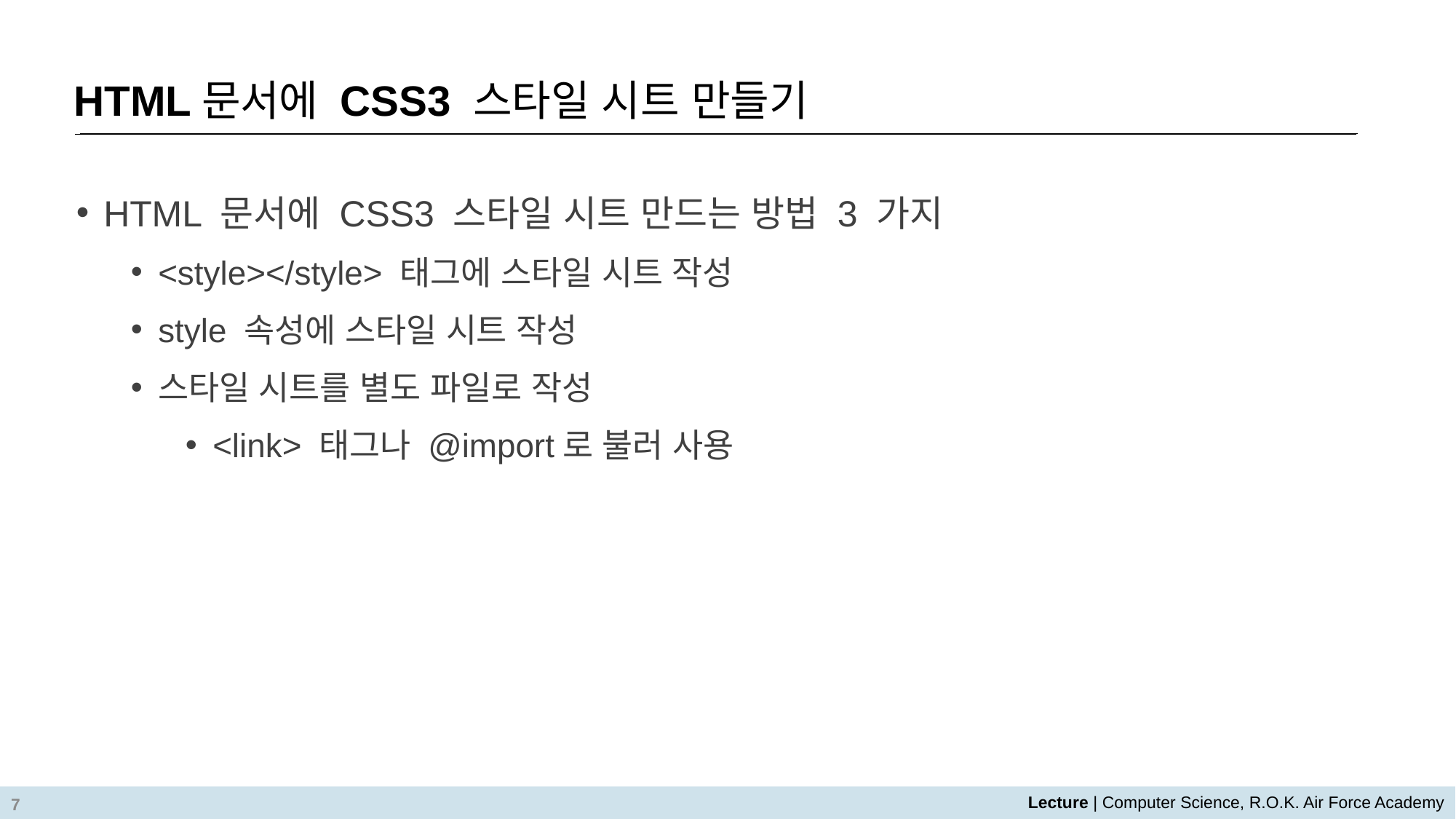

HTML문서에 CSS3 스타일 시트 만들기
HTML 문서에 CSS3 스타일 시트 만드는 방법 3 가지
<style></style> 태그에 스타일 시트 작성
style 속성에 스타일 시트 작성
스타일 시트를 별도 파일로 작성
<link> 태그나 @import로 불러 사용
7